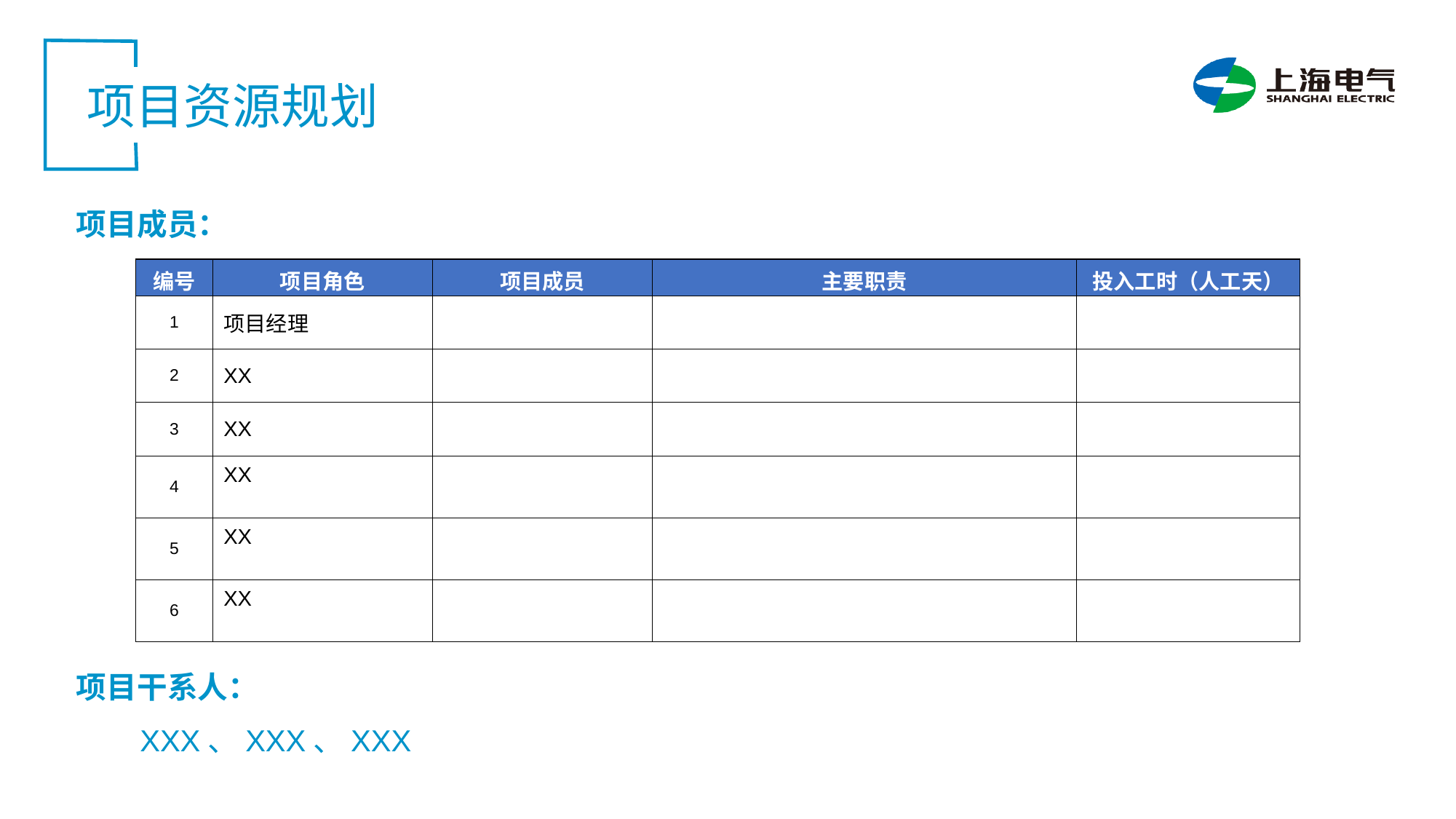

项目资源规划
项目成员：
| 编号 | 项目角色 | 项目成员 | 主要职责 | 投入工时（人工天） |
| --- | --- | --- | --- | --- |
| 1 | 项目经理 |  |  |  |
| 2 | XX |  |  |  |
| 3 | XX |  |  |  |
| 4 | XX |  |  |  |
| 5 | XX |  |  |  |
| 6 | XX |  |  |  |
项目干系人：
XXX、XXX、XXX